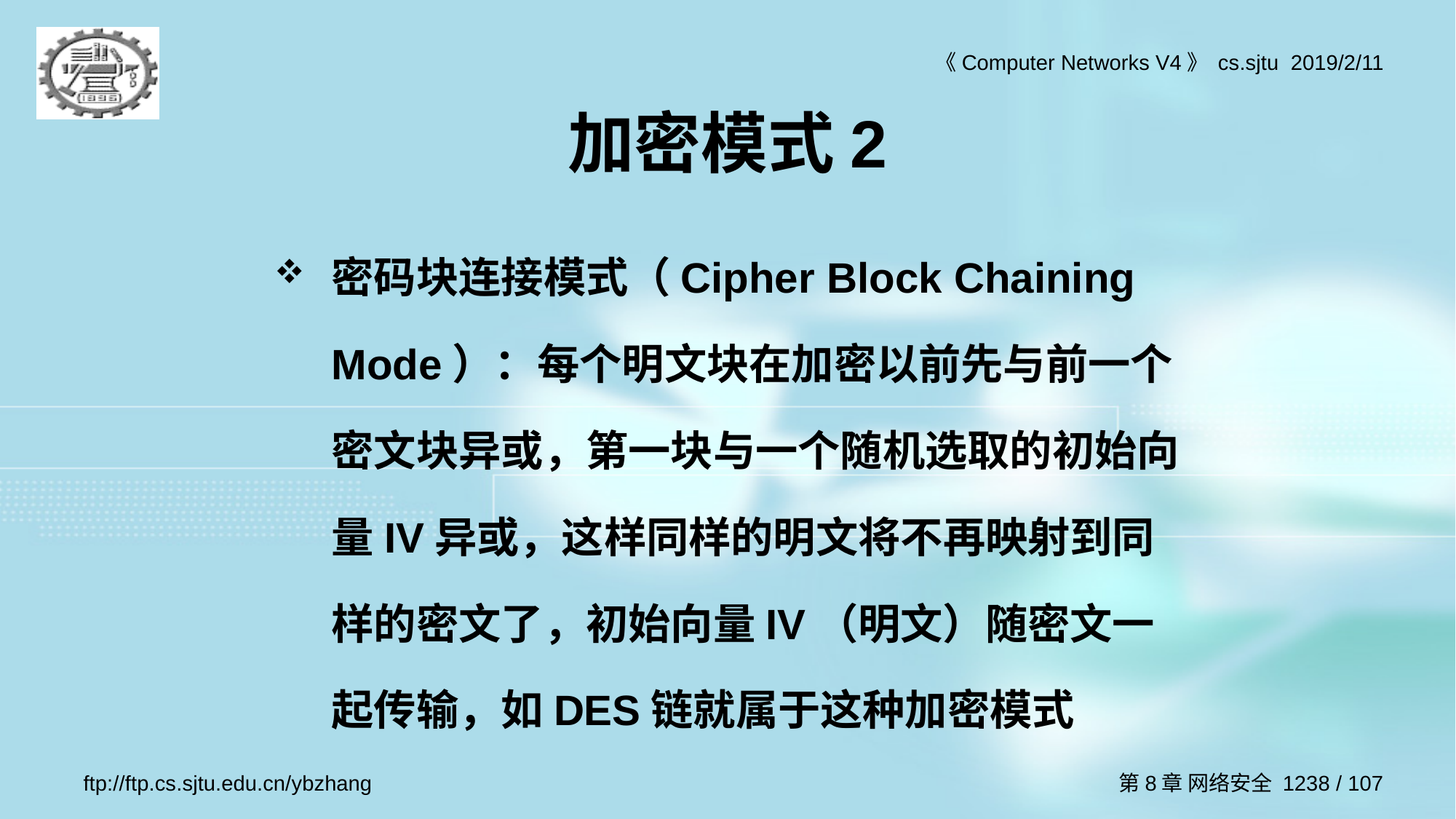

# 加密模式2
密码块连接模式（Cipher Block Chaining Mode）：每个明文块在加密以前先与前一个密文块异或，第一块与一个随机选取的初始向量IV异或，这样同样的明文将不再映射到同样的密文了，初始向量IV（明文）随密文一起传输，如DES链就属于这种加密模式